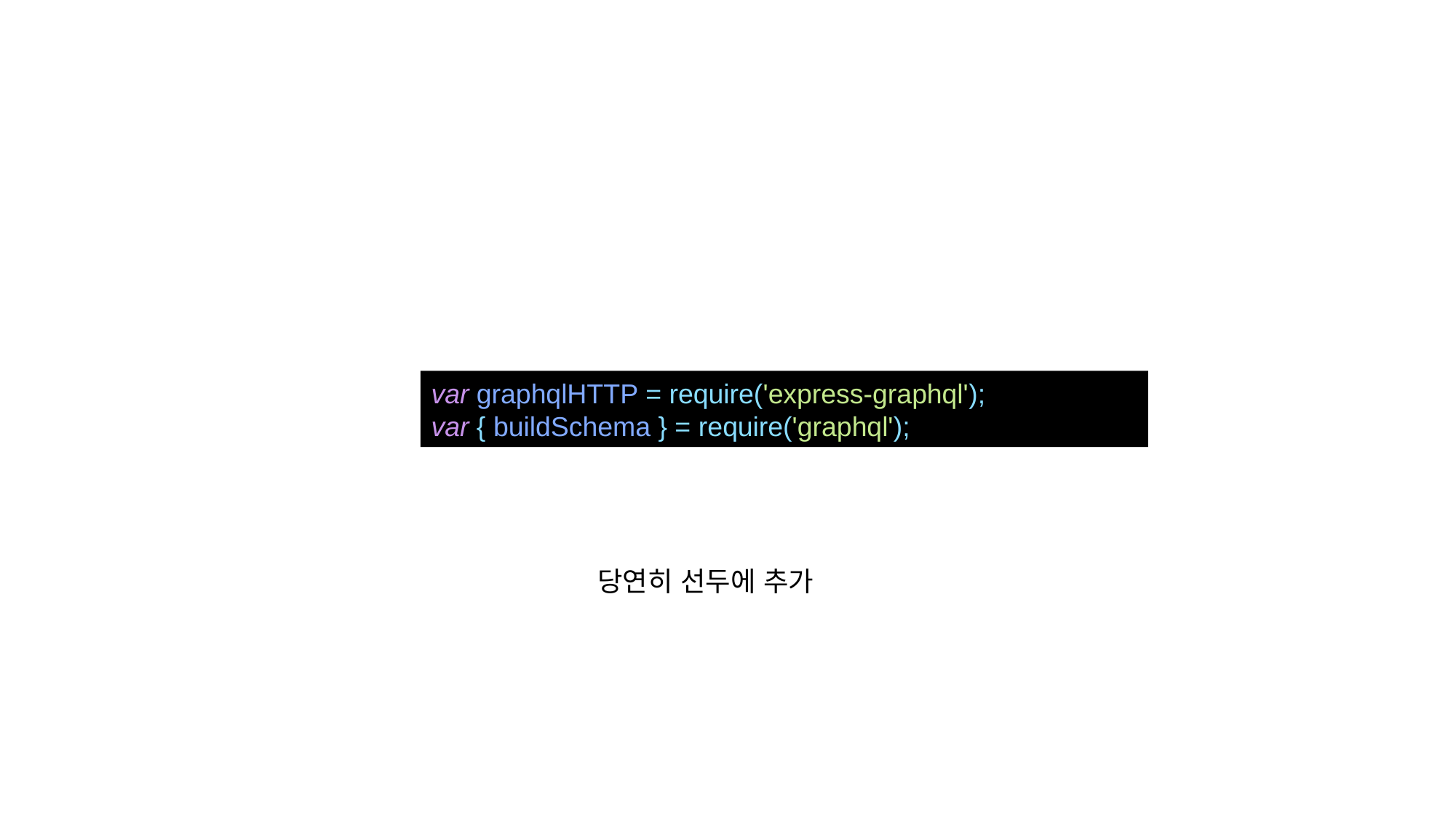

var graphqlHTTP = require('express-graphql');
var { buildSchema } = require('graphql');
당연히 선두에 추가